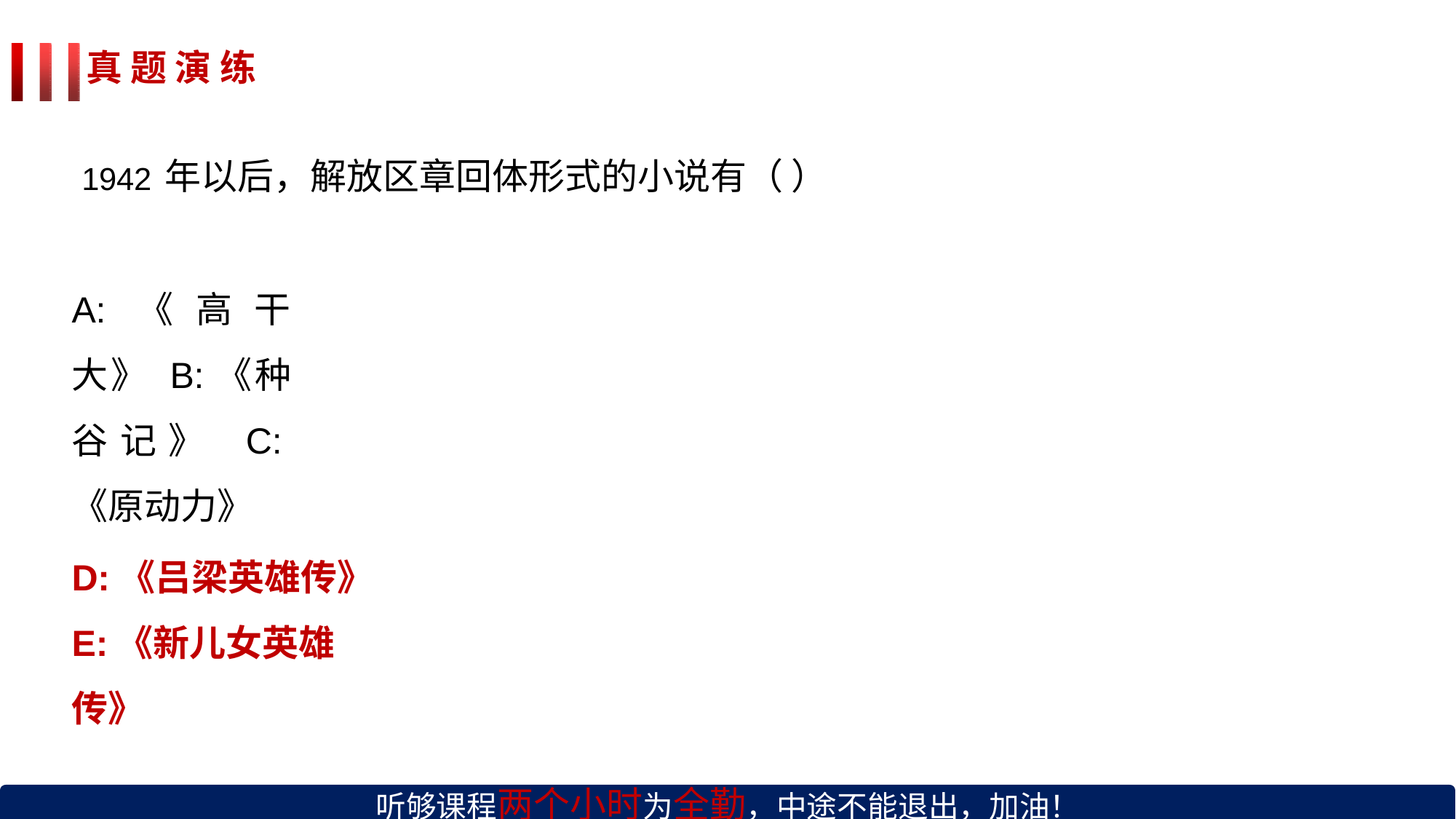

# 真 题 演 练

1942年以后，解放区章回体形式的小说有（ ）

A:《高干大》 B:《种谷记》 C:《原动力》
D:《吕梁英雄传》 E:《新儿女英雄传》
93

听够课程两个小时为全勤，中途不能退出，加油！